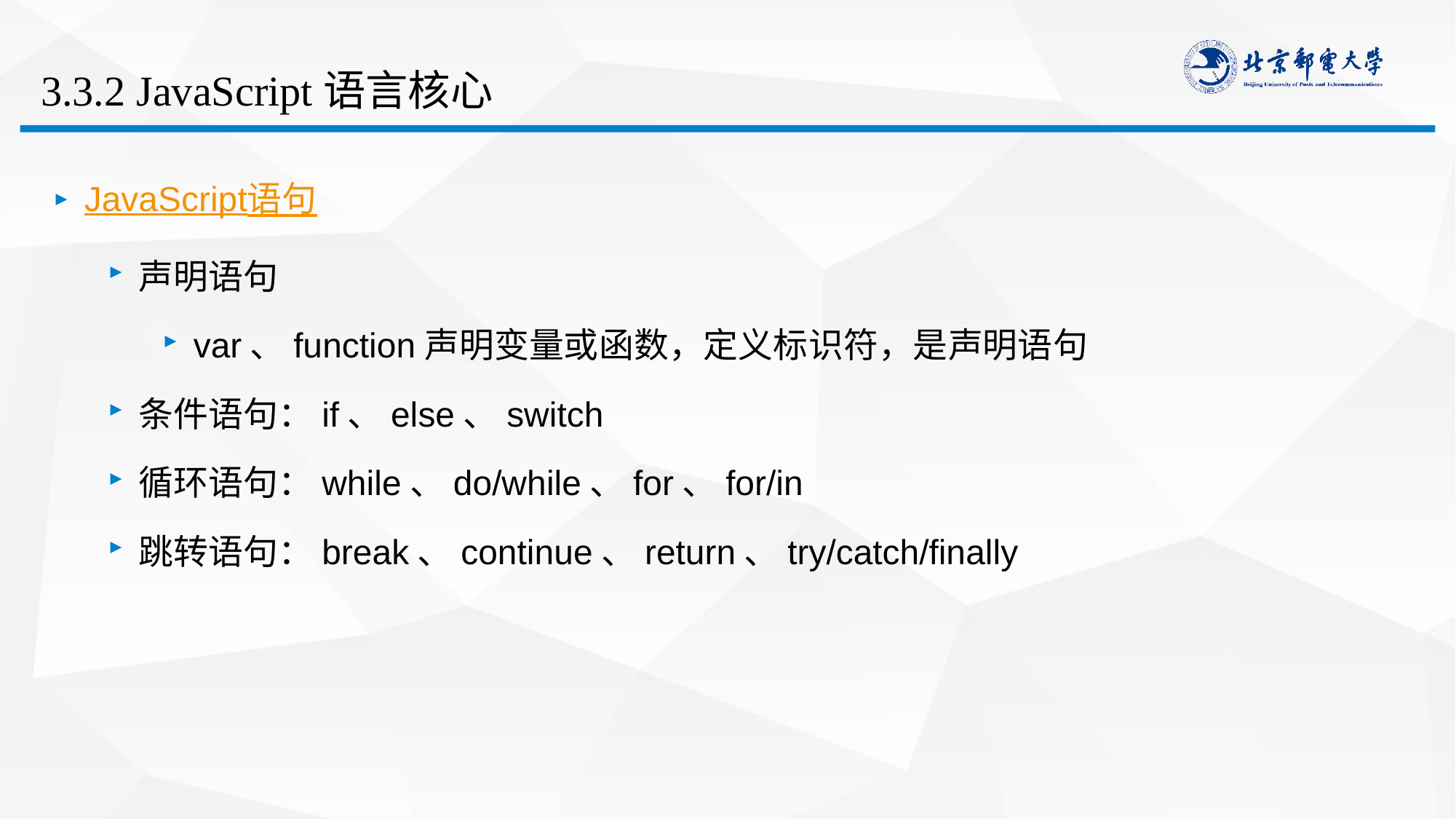

# 3.3.2 JavaScript语言核心
JavaScript语句
声明语句
var、function声明变量或函数，定义标识符，是声明语句
条件语句：if、else、switch
循环语句：while、do/while、for、for/in
跳转语句：break、continue、return、try/catch/finally